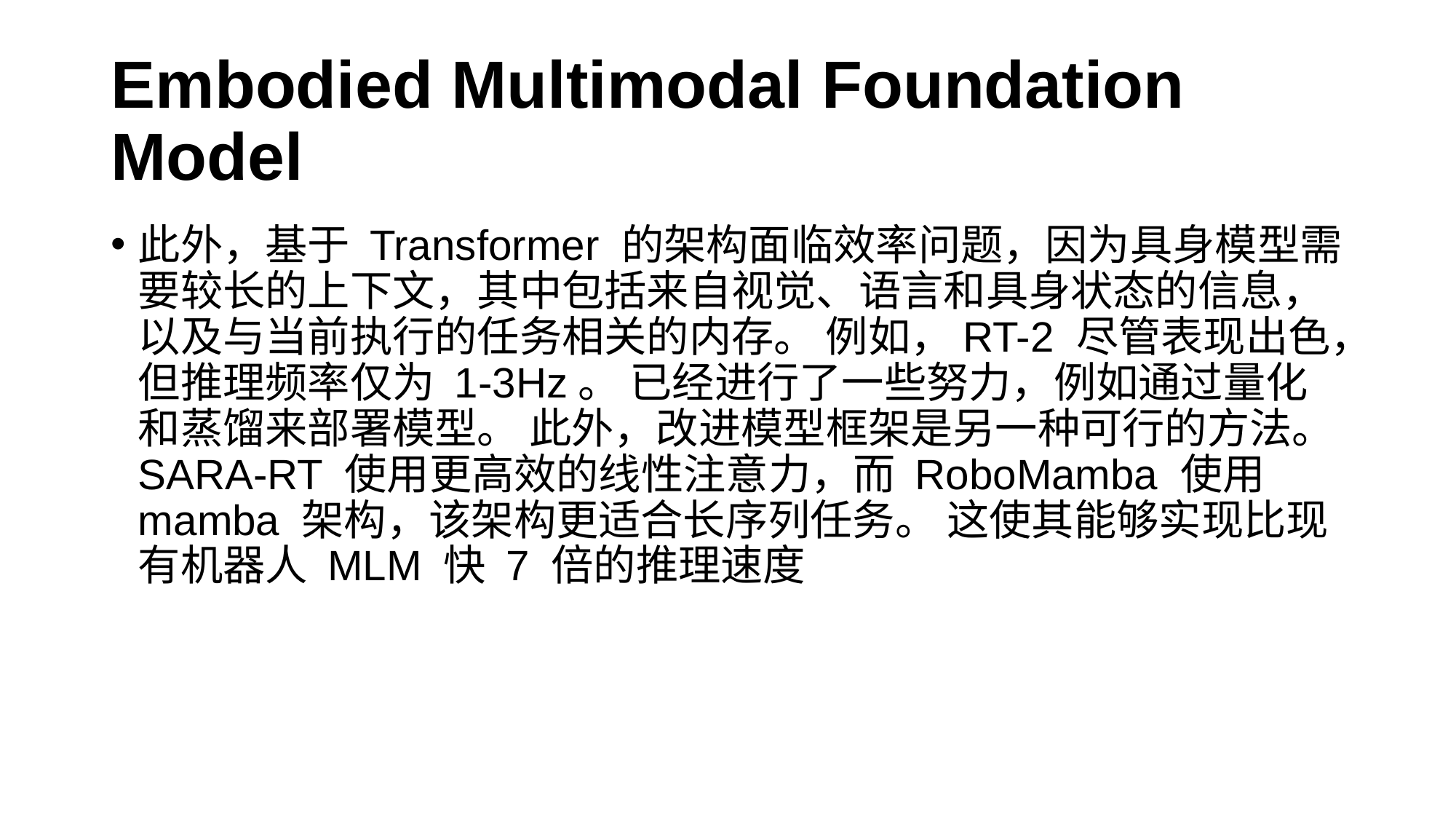

# Embodied Multimodal Foundation Model
此外，基于 Transformer 的架构面临效率问题，因为具身模型需要较长的上下文，其中包括来自视觉、语言和具身状态的信息，以及与当前执行的任务相关的内存。 例如，RT-2 尽管表现出色，但推理频率仅为 1-3Hz。 已经进行了一些努力，例如通过量化和蒸馏来部署模型。 此外，改进模型框架是另一种可行的方法。 SARA-RT 使用更高效的线性注意力，而 RoboMamba 使用 mamba 架构，该架构更适合长序列任务。 这使其能够实现比现有机器人 MLM 快 7 倍的推理速度